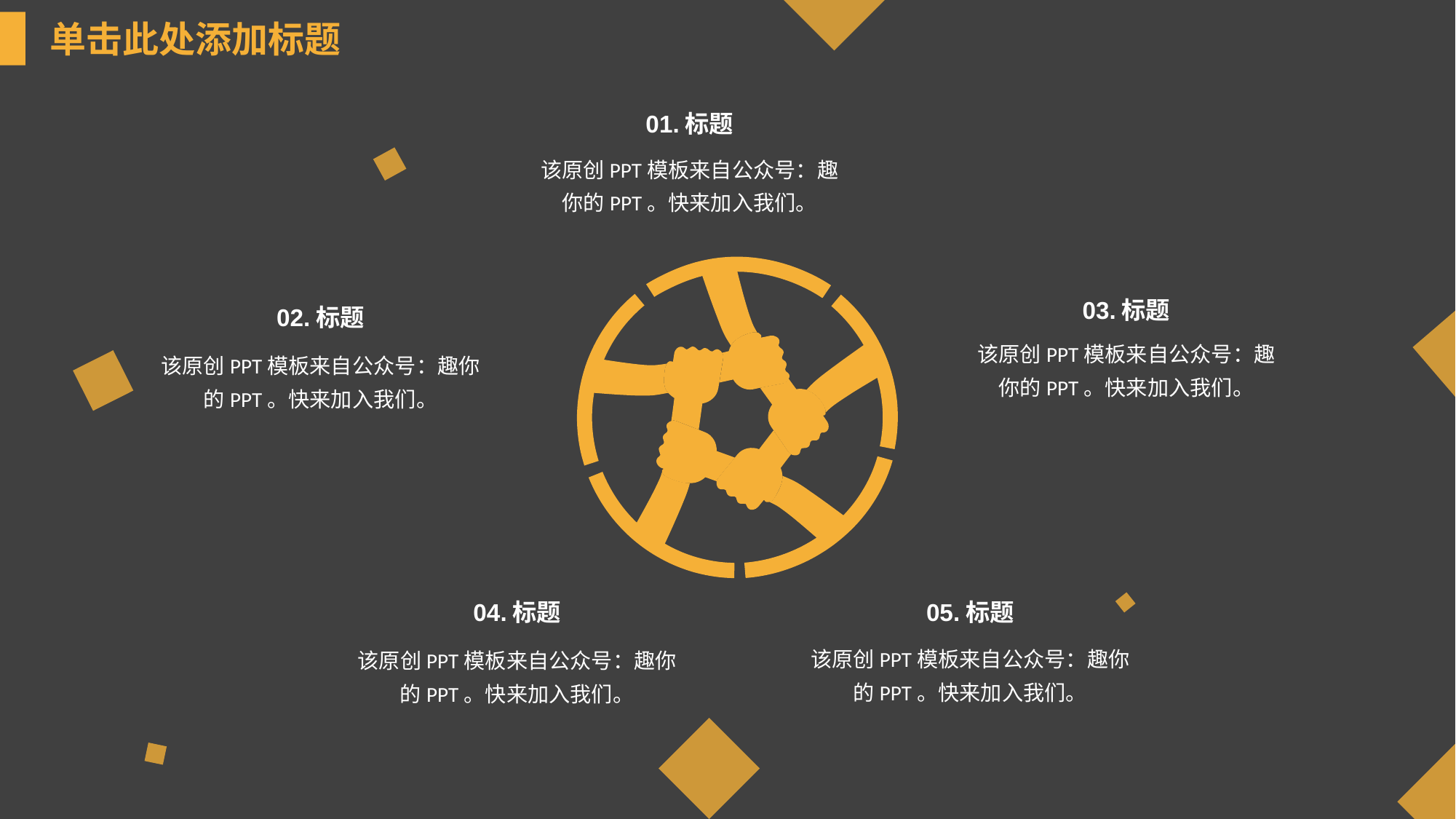

单击此处添加标题

01.标题
该原创PPT模板来自公众号：趣你的PPT。快来加入我们。

03.标题
02.标题

该原创PPT模板来自公众号：趣你的PPT。快来加入我们。

该原创PPT模板来自公众号：趣你的PPT。快来加入我们。

04.标题
05.标题

该原创PPT模板来自公众号：趣你的PPT。快来加入我们。
该原创PPT模板来自公众号：趣你的PPT。快来加入我们。